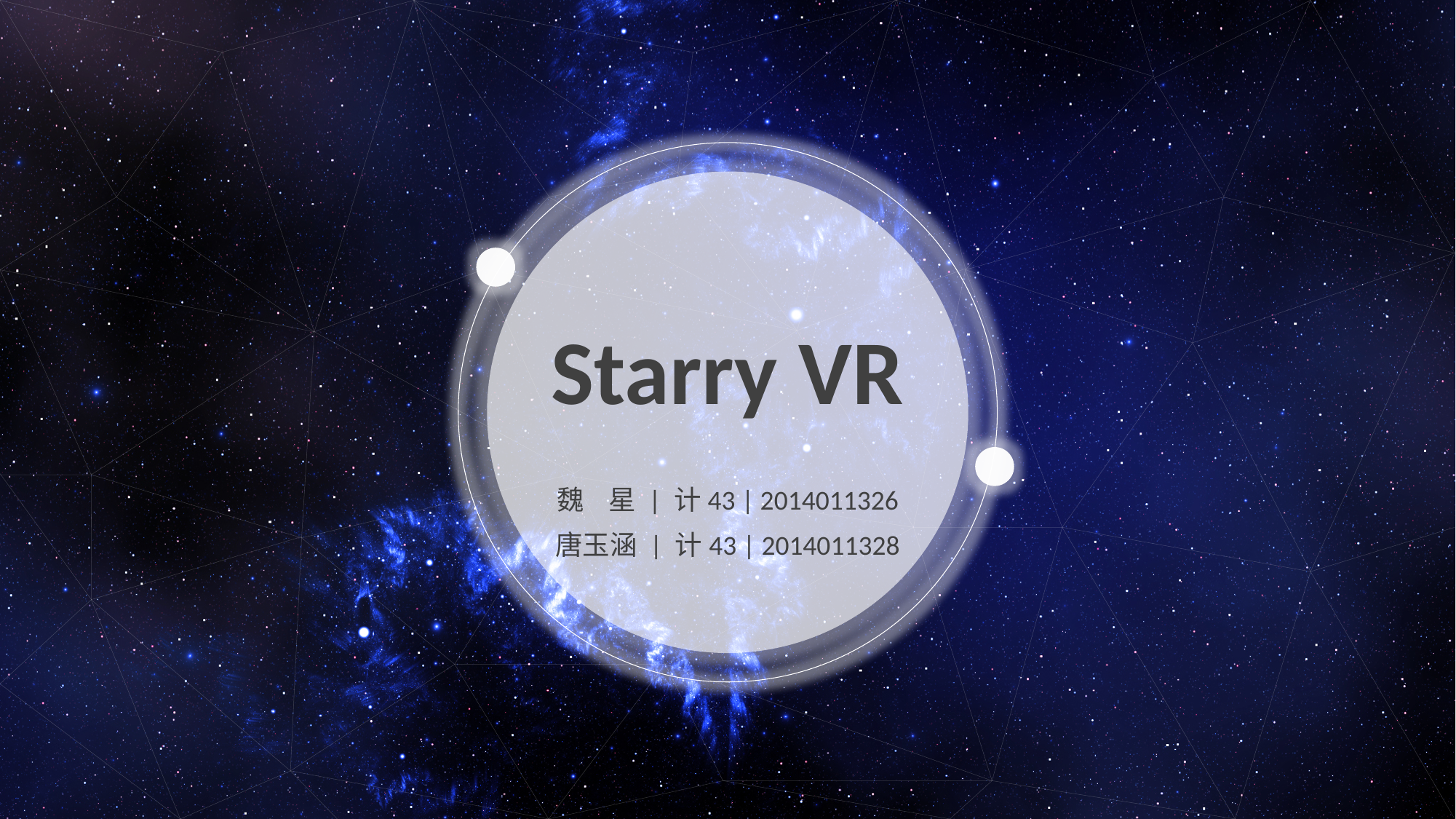

Starry VR
魏    星 | 计43 | 2014011326
唐玉涵 | 计43 | 2014011328